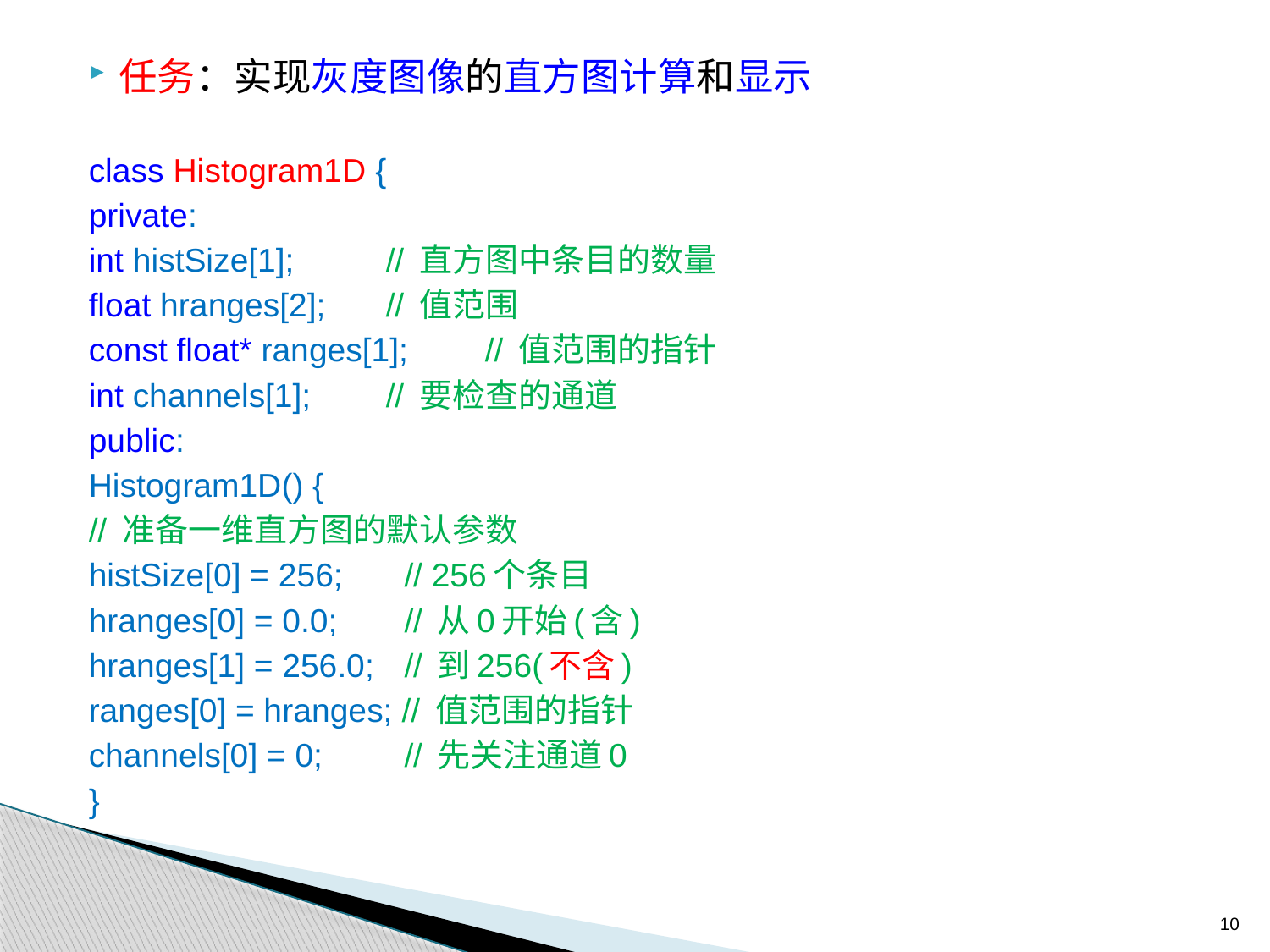

任务：实现灰度图像的直方图计算和显示

class Histogram1D {
private:
	int histSize[1];		// 直方图中条目的数量
	float hranges[2];		// 值范围
	const float* ranges[1];	// 值范围的指针
	int channels[1];		// 要检查的通道
public:
	Histogram1D() {
		// 准备一维直方图的默认参数
		histSize[0] = 256;	  // 256个条目
		hranges[0] = 0.0;	  // 从0开始(含)
		hranges[1] = 256.0;	  // 到256(不含)
		ranges[0] = hranges; // 值范围的指针
		channels[0] = 0;	  // 先关注通道0
	}
10